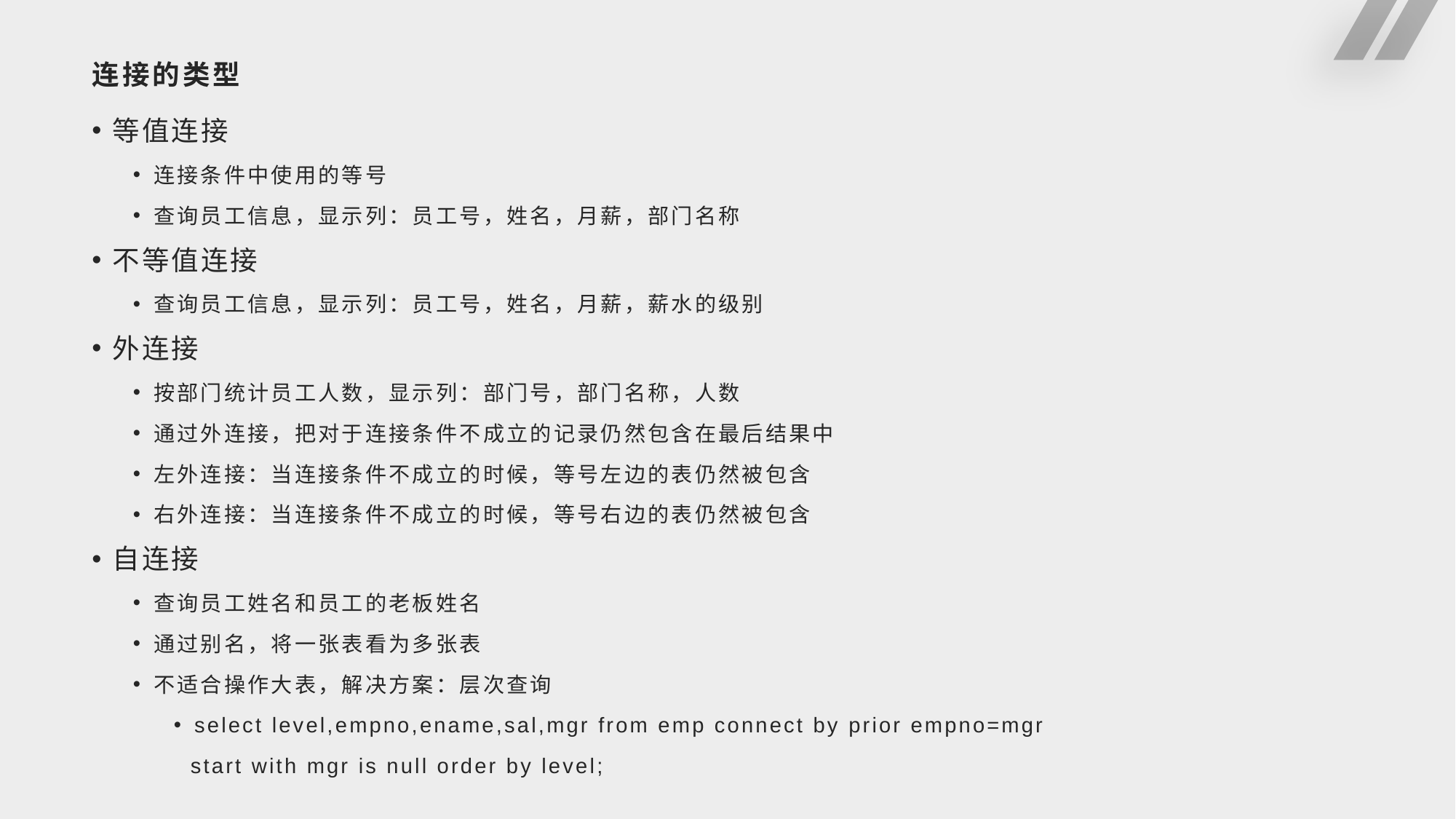

# 连接的类型
等值连接
连接条件中使用的等号
查询员工信息，显示列：员工号，姓名，月薪，部门名称
不等值连接
查询员工信息，显示列：员工号，姓名，月薪，薪水的级别
外连接
按部门统计员工人数，显示列：部门号，部门名称，人数
通过外连接，把对于连接条件不成立的记录仍然包含在最后结果中
左外连接：当连接条件不成立的时候，等号左边的表仍然被包含
右外连接：当连接条件不成立的时候，等号右边的表仍然被包含
自连接
查询员工姓名和员工的老板姓名
通过别名，将一张表看为多张表
不适合操作大表，解决方案：层次查询
select level,empno,ename,sal,mgr from emp connect by prior empno=mgr
  start with mgr is null order by level;